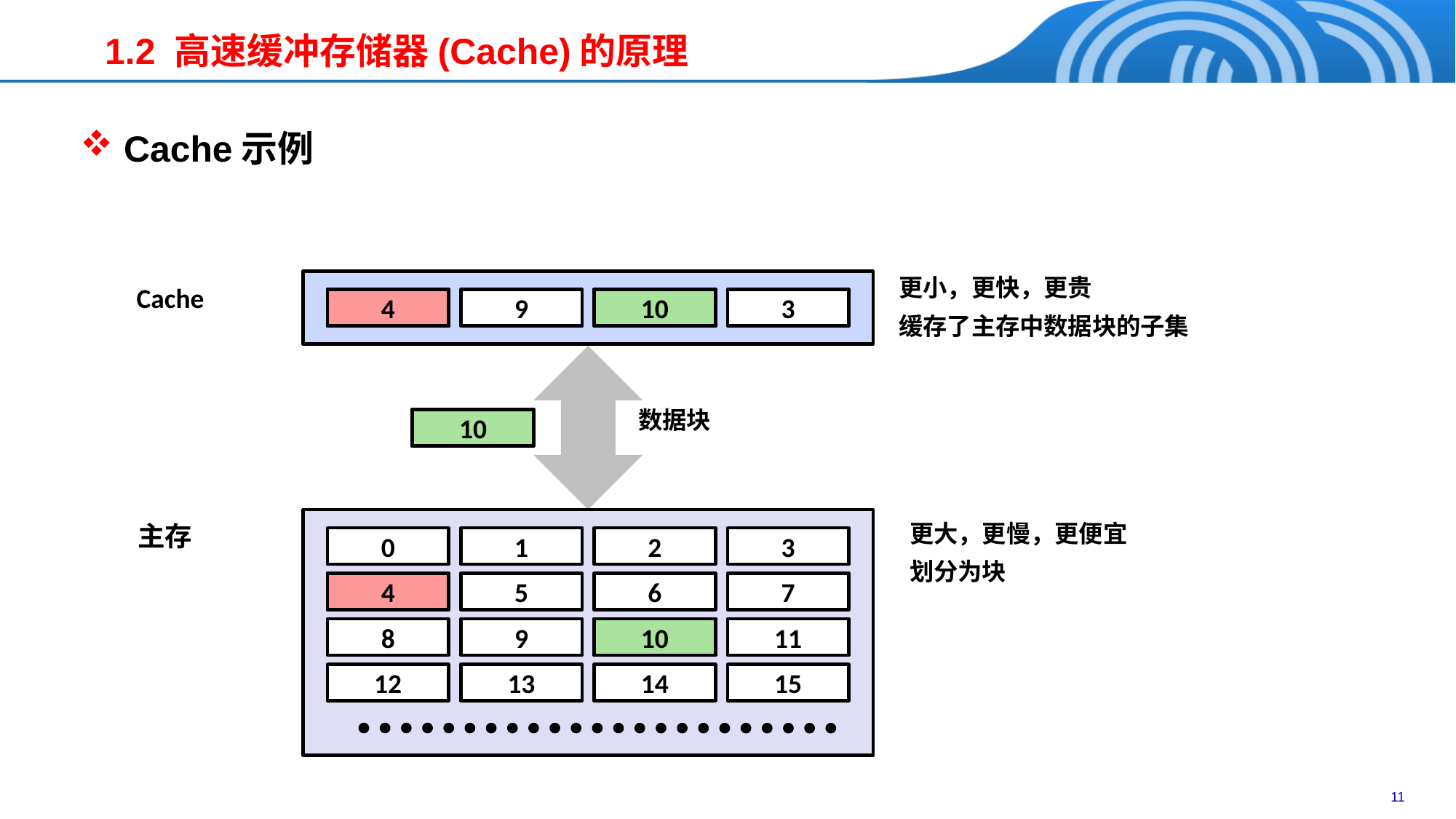

# 1.2 高速缓冲存储器(Cache)的原理
 Cache示例
更小，更快，更贵
缓存了主存中数据块的子集

Cache
8
4
9
14
10
3

数据块
4
10

更大，更慢，更便宜
划分为块
主存
0
1
2
3
4
4
5
6
7
8
9
10
10
11
12
13
14
15